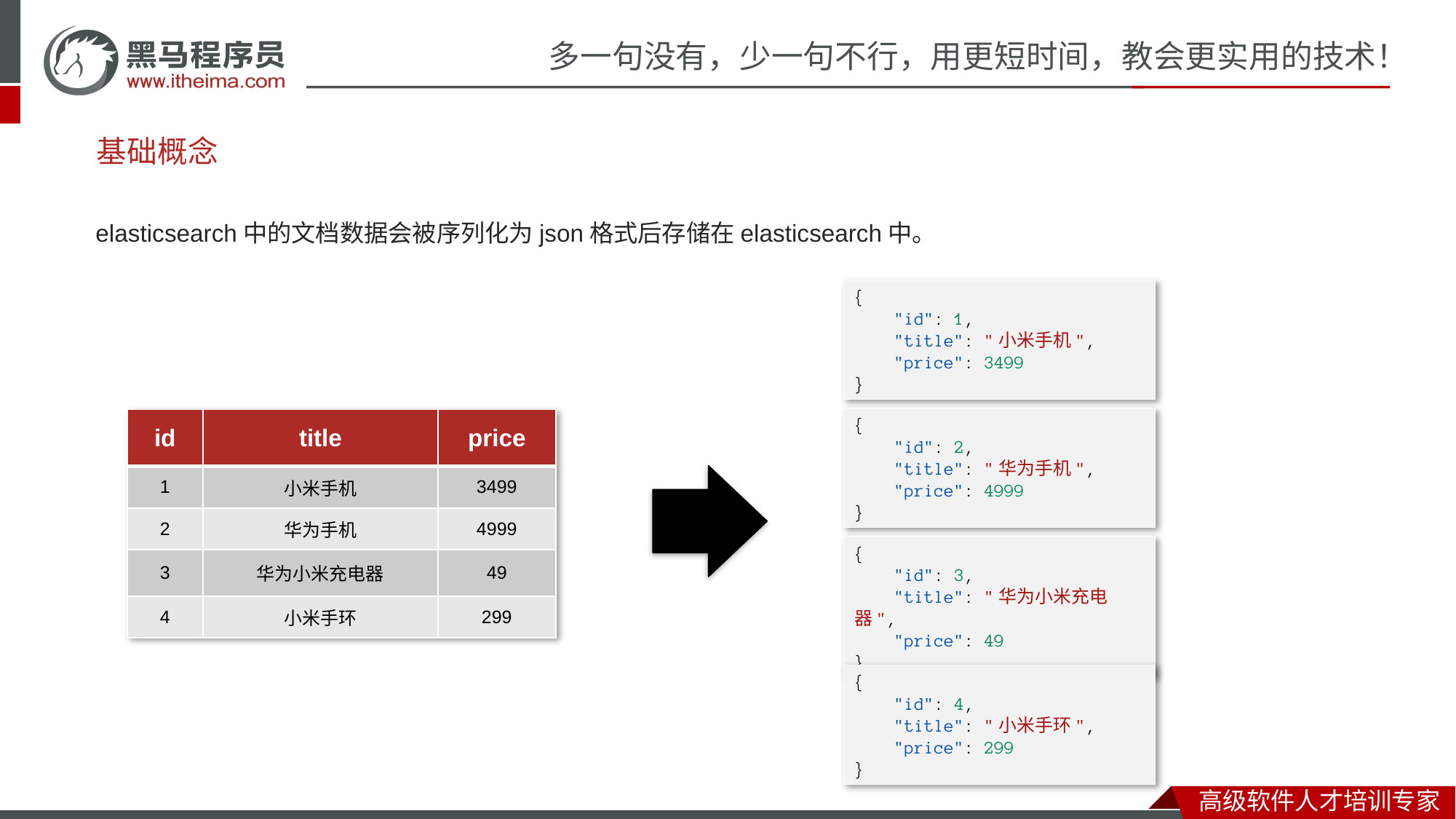

# 基础概念
elasticsearch中的文档数据会被序列化为json格式后存储在elasticsearch中。
{
    "id": 1,
    "title": "小米手机",
    "price": 3499
}
{
    "id": 2,
    "title": "华为手机",
    "price": 4999
}
| id | title | price |
| --- | --- | --- |
| 1 | 小米手机 | 3499 |
| 2 | 华为手机 | 4999 |
| 3 | 华为小米充电器 | 49 |
| 4 | 小米手环 | 299 |

{
    "id": 3,
    "title": "华为小米充电器",
    "price": 49
}
{
    "id": 4,
    "title": "小米手环",
    "price": 299
}